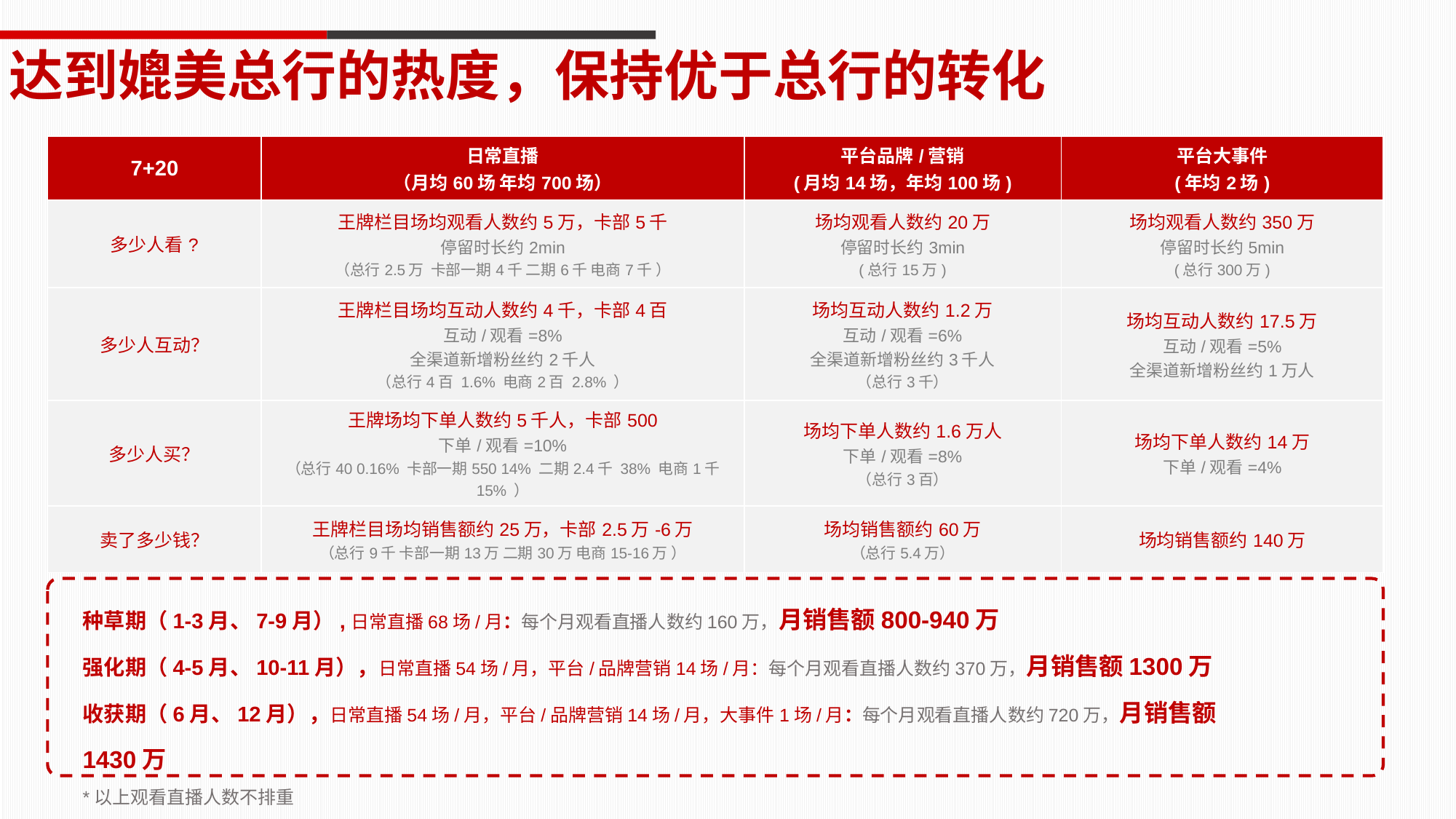

达到媲美总行的热度，保持优于总行的转化
| 7+20 | 日常直播 （月均60场 年均700场） | 平台品牌/营销 (月均14场，年均100场) | 平台大事件 (年均2场) |
| --- | --- | --- | --- |
| 多少人看? | 王牌栏目场均观看人数约5万，卡部5千 停留时长约2min （总行2.5万 卡部一期4千 二期6千 电商7千 ） | 场均观看人数约20万 停留时长约3min (总行15万) | 场均观看人数约350万 停留时长约5min (总行300万) |
| 多少人互动？ | 王牌栏目场均互动人数约4千，卡部4百 互动/观看=8% 全渠道新增粉丝约2千人 （总行4百 1.6% 电商2百 2.8% ） | 场均互动人数约1.2万 互动/观看=6% 全渠道新增粉丝约3千人 （总行3千） | 场均互动人数约17.5万 互动/观看=5% 全渠道新增粉丝约1万人 |
| 多少人买？ | 王牌场均下单人数约5千人，卡部500 下单/观看=10% （总行40 0.16% 卡部一期550 14% 二期2.4千 38% 电商1千 15% ） | 场均下单人数约1.6万人 下单/观看=8% （总行3百） | 场均下单人数约14万 下单/观看=4% |
| 卖了多少钱？ | 王牌栏目场均销售额约25万，卡部2.5万-6万 （总行9千 卡部一期13万 二期30万 电商15-16万 ） | 场均销售额约60万 （总行5.4万） | 场均销售额约140万 |

种草期（1-3月、7-9月）,日常直播68场/月：每个月观看直播人数约160万，月销售额800-940万
强化期（4-5月、10-11月），日常直播54场/月，平台/品牌营销14场/月：每个月观看直播人数约370万，月销售额1300万
收获期（6月、12月），日常直播54场/月，平台/品牌营销14场/月，大事件1场/月：每个月观看直播人数约720万，月销售额1430万
*以上观看直播人数不排重